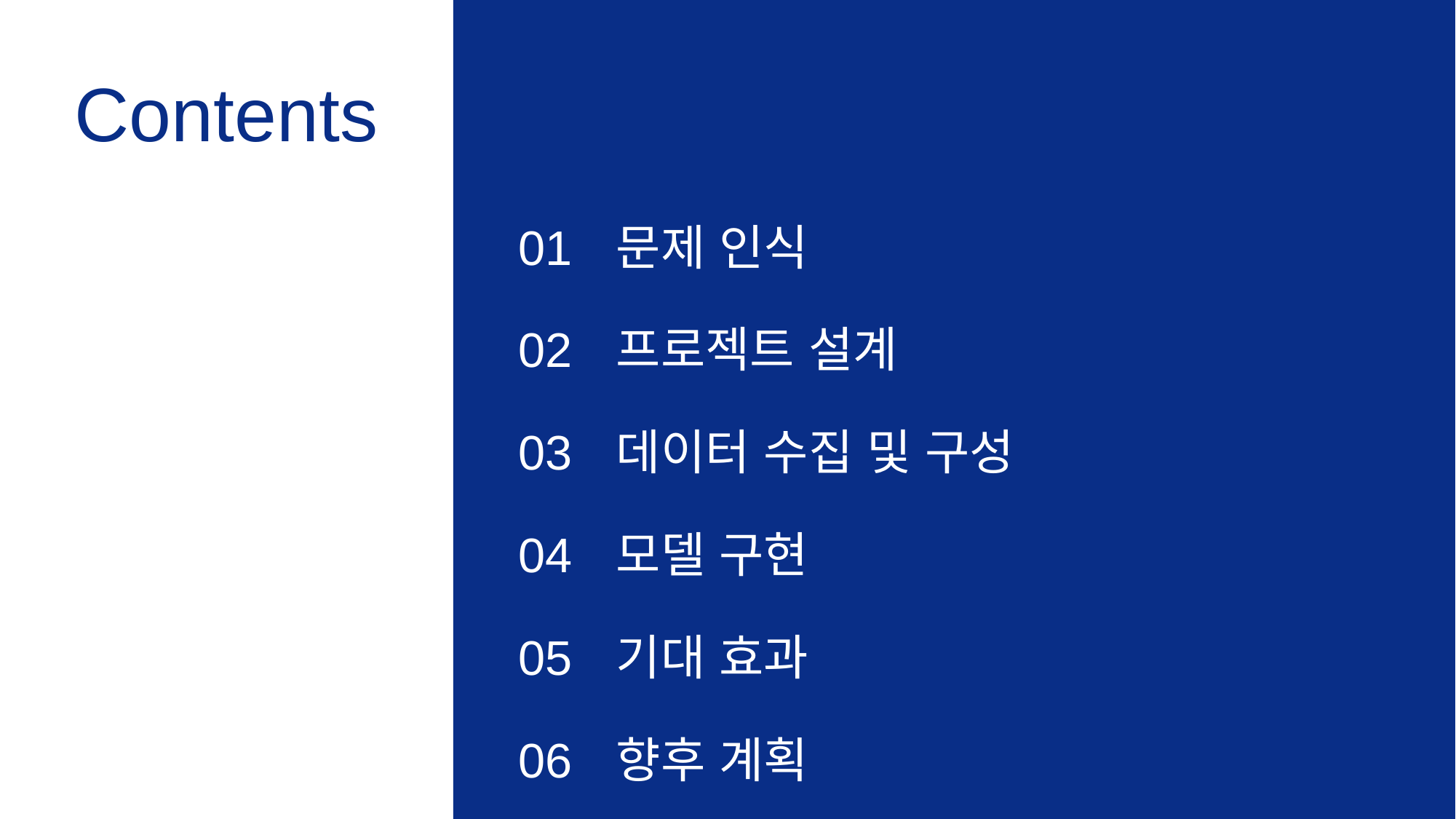

# Contents
01
02
03
04
05
06
문제 인식
프로젝트 설계
데이터 수집 및 구성
모델 구현
기대 효과
향후 계획